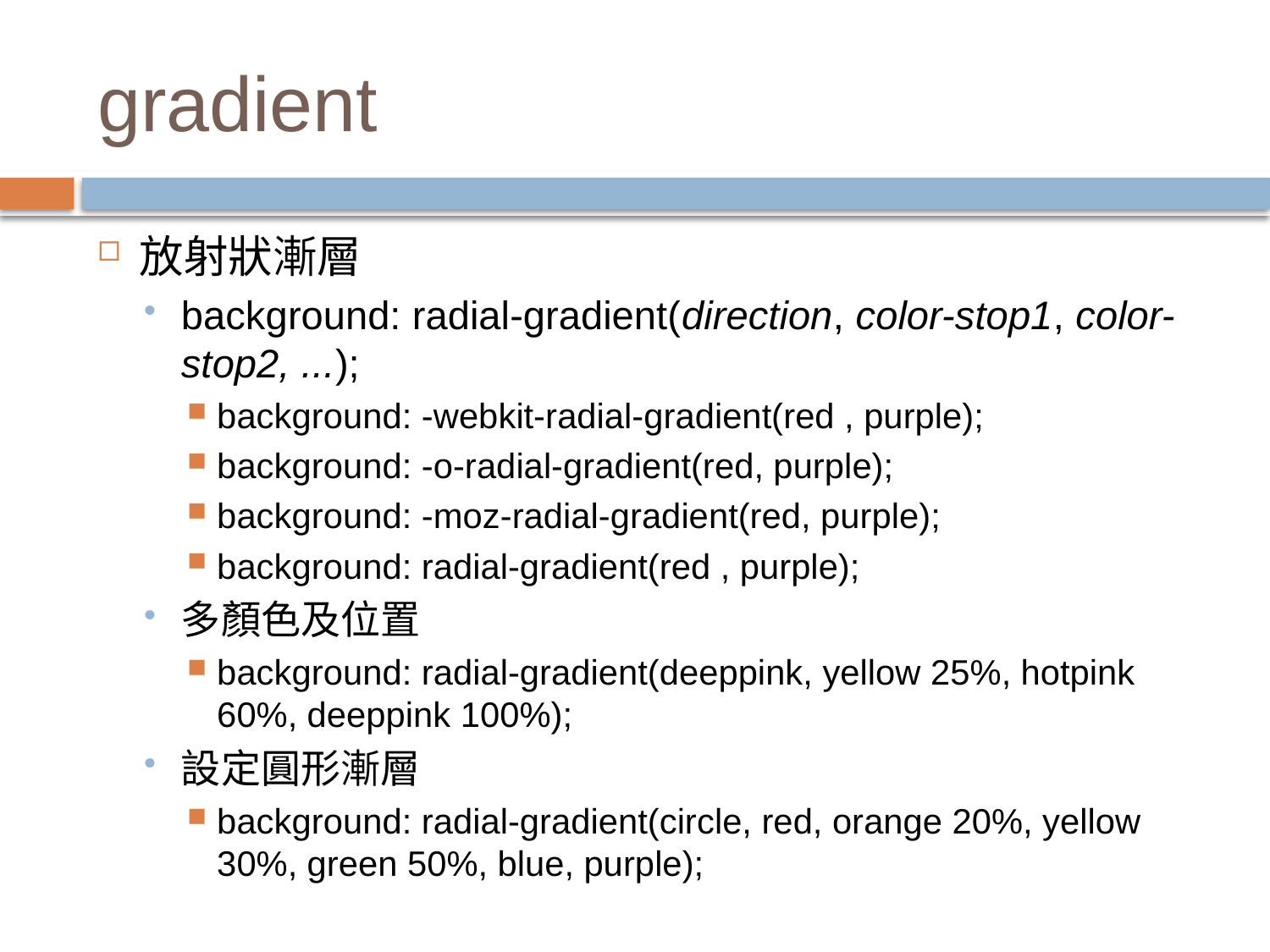

# gradient
放射狀漸層
background: radial-gradient(direction, color-stop1, color-stop2, ...);
background: -webkit-radial-gradient(red , purple);
background: -o-radial-gradient(red, purple);
background: -moz-radial-gradient(red, purple);
background: radial-gradient(red , purple);
多顏色及位置
background: radial-gradient(deeppink, yellow 25%, hotpink 60%, deeppink 100%);
設定圓形漸層
background: radial-gradient(circle, red, orange 20%, yellow 30%, green 50%, blue, purple);